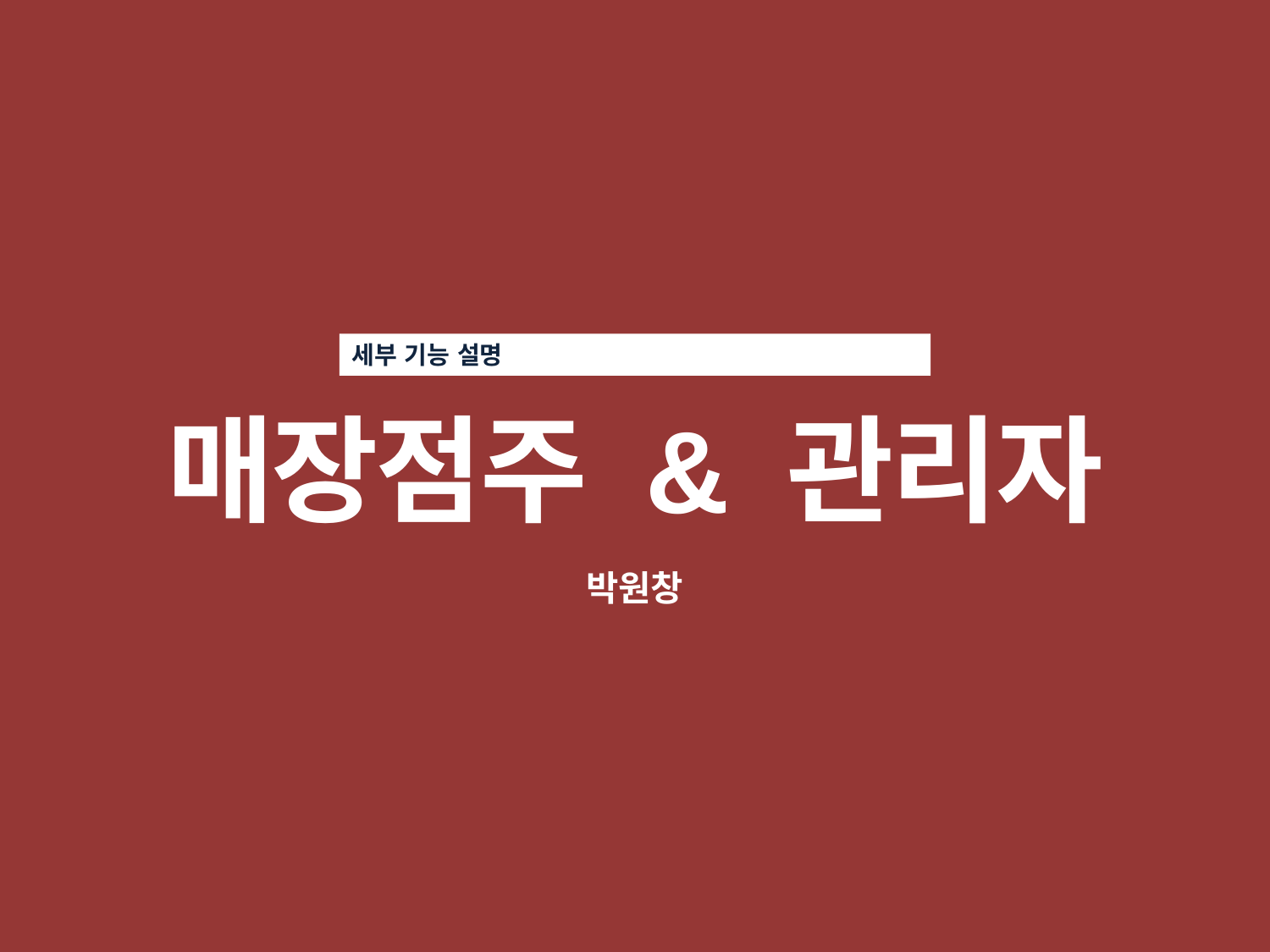

세부 기능 설명
매장점주 & 관리자
박원창